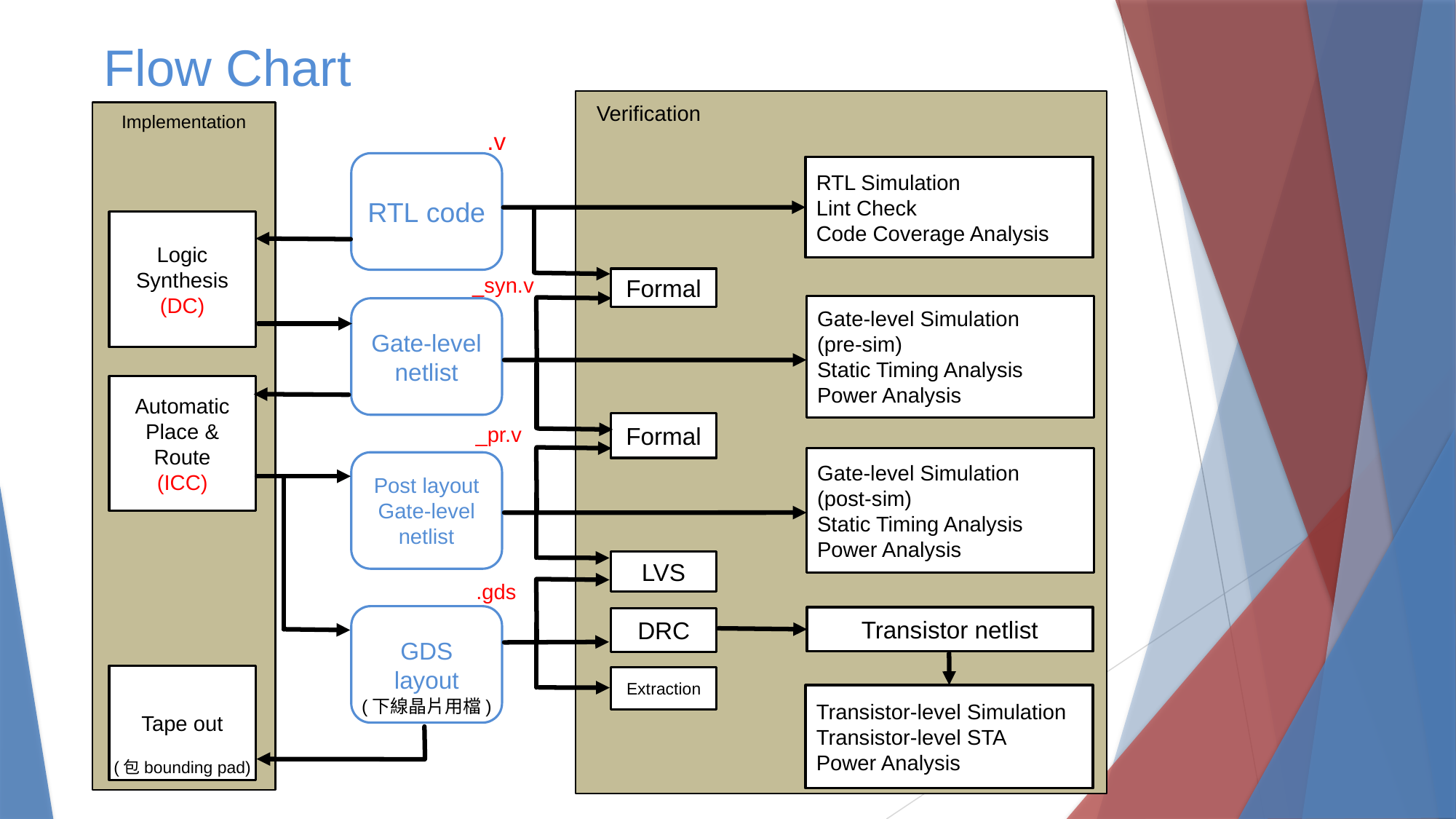

# Flow Chart

Verification

Implementation
.v
RTL code
RTL Simulation
Lint Check
Code Coverage Analysis
Logic Synthesis
(DC)
_syn.v
Formal
Gate-level Simulation
(pre-sim)
Static Timing Analysis
Power Analysis
Gate-level netlist
Automatic
Place & Route
(ICC)
Formal
_pr.v
Gate-level Simulation
(post-sim)
Static Timing Analysis
Power Analysis
Post layout
Gate-level netlist
LVS
.gds
GDS layout
Transistor netlist
DRC
Tape out
Extraction
Transistor-level Simulation
Transistor-level STA
Power Analysis
(下線晶片用檔)
(包bounding pad)